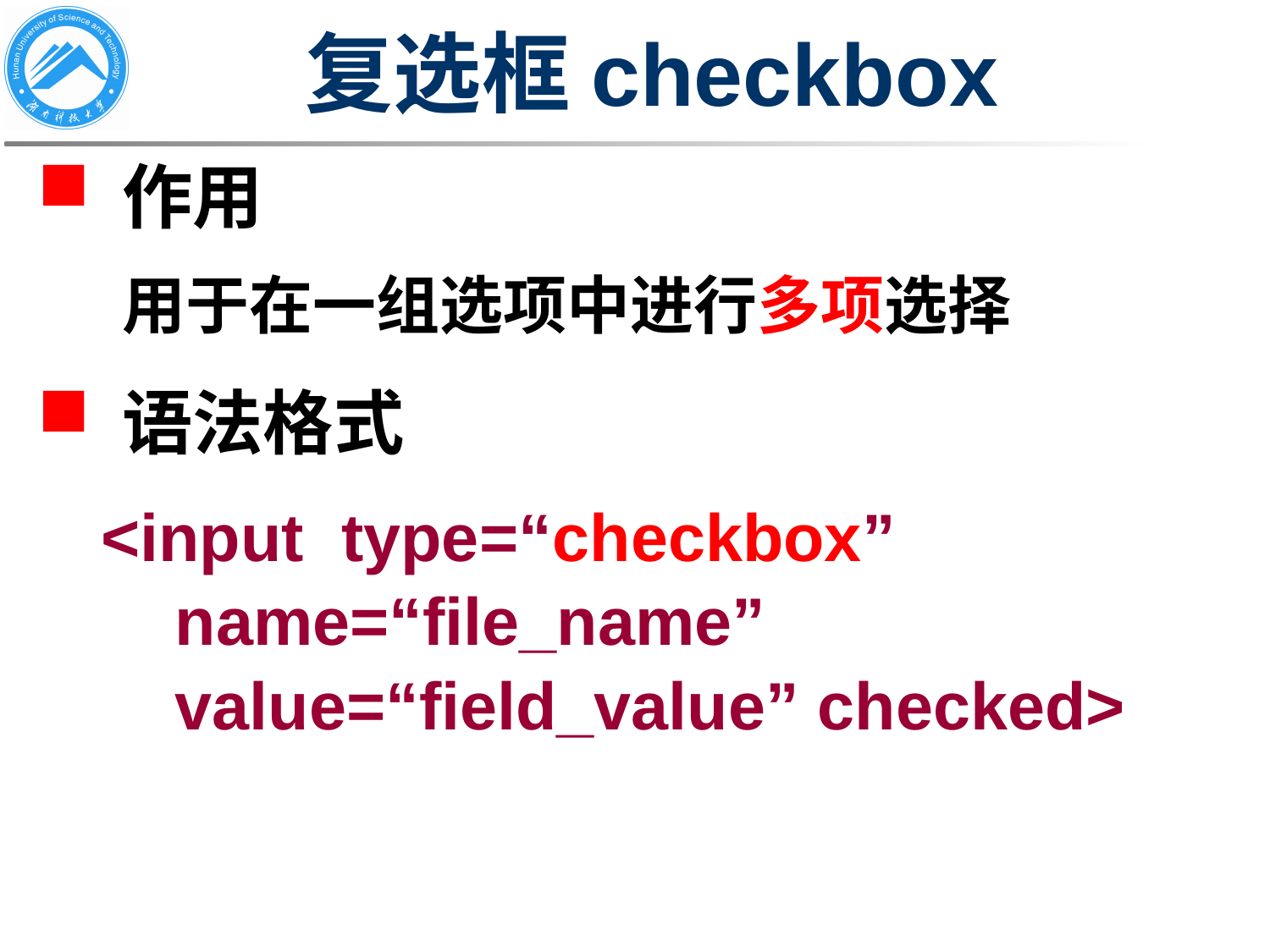

# 复选框checkbox
作用
	用于在一组选项中进行多项选择
语法格式
<input  type=“checkbox” name=“file_name” value=“field_value” checked>